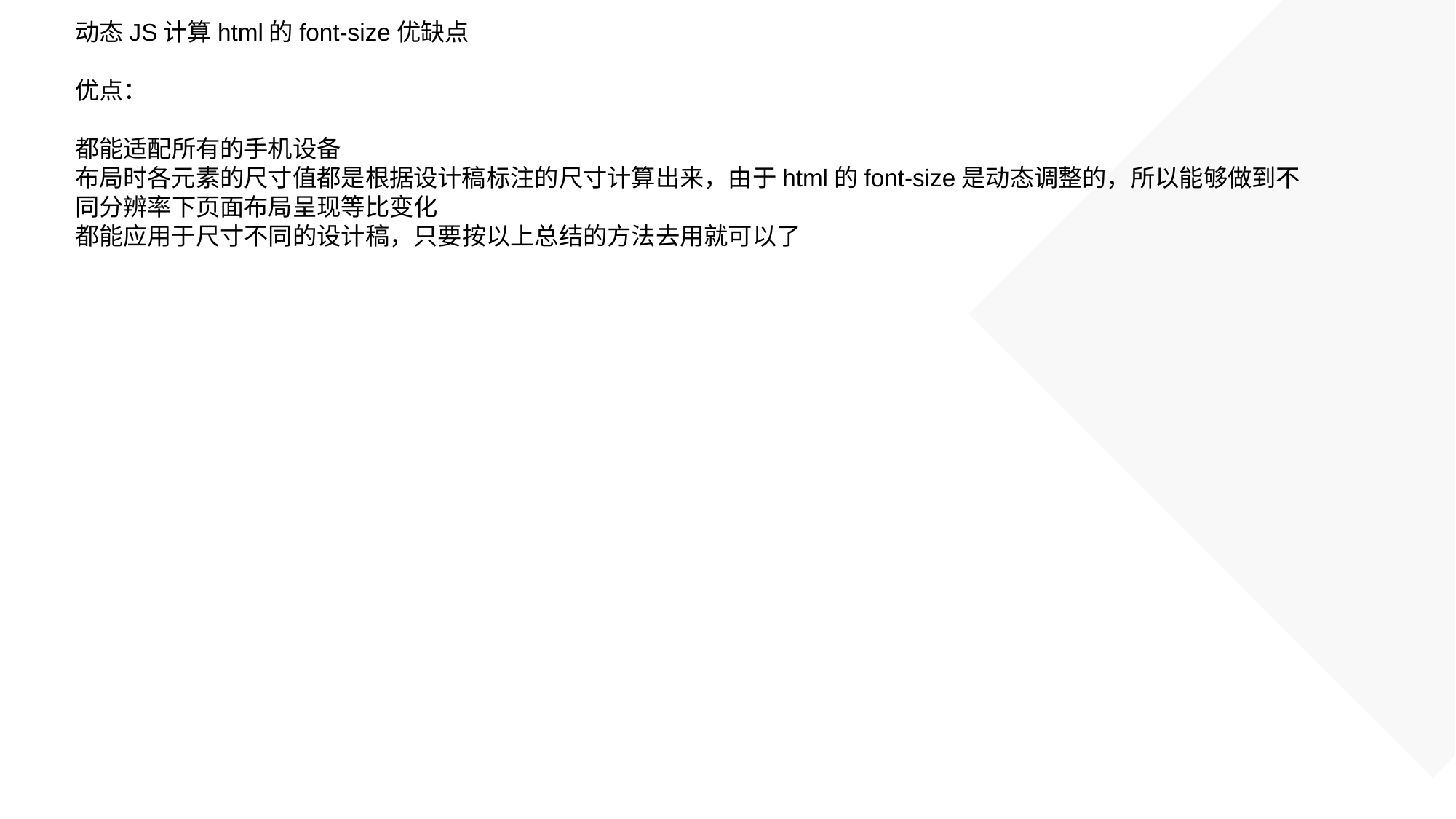

动态JS计算html的font-size优缺点

优点：

都能适配所有的手机设备
布局时各元素的尺寸值都是根据设计稿标注的尺寸计算出来，由于html的font-size是动态调整的，所以能够做到不同分辨率下页面布局呈现等比变化
都能应用于尺寸不同的设计稿，只要按以上总结的方法去用就可以了